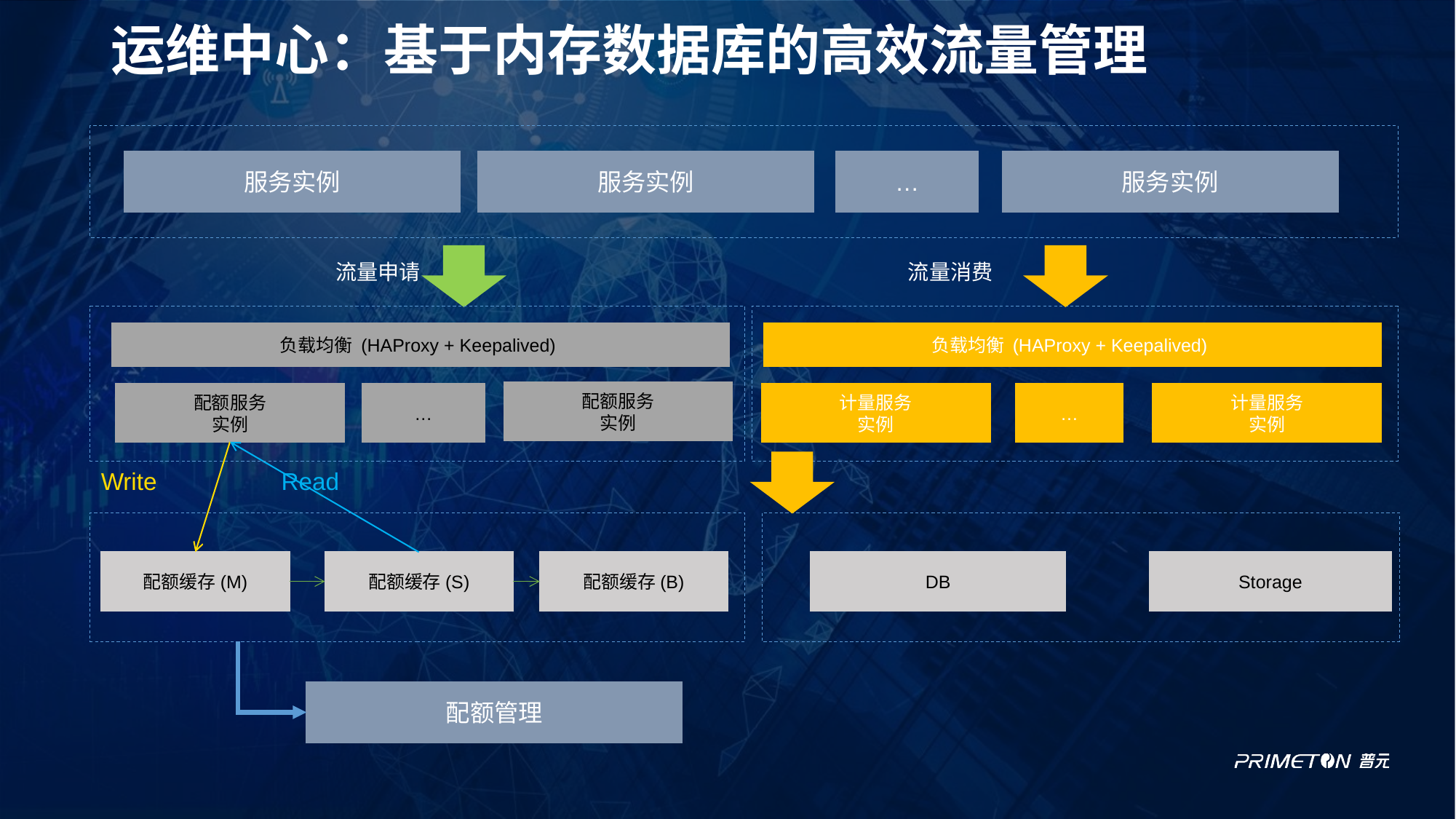

# 运维中心：基于内存数据库的高效流量管理

服务实例
服务实例
…
服务实例

流量消费
流量申请

负载均衡 (HAProxy + Keepalived)
负载均衡 (HAProxy + Keepalived)
配额服务
实例
配额服务
实例
…
计量服务
实例
…
计量服务
实例

Write
Read

配额缓存(M)
配额缓存(S)
配额缓存(B)
DB
Storage
配额管理